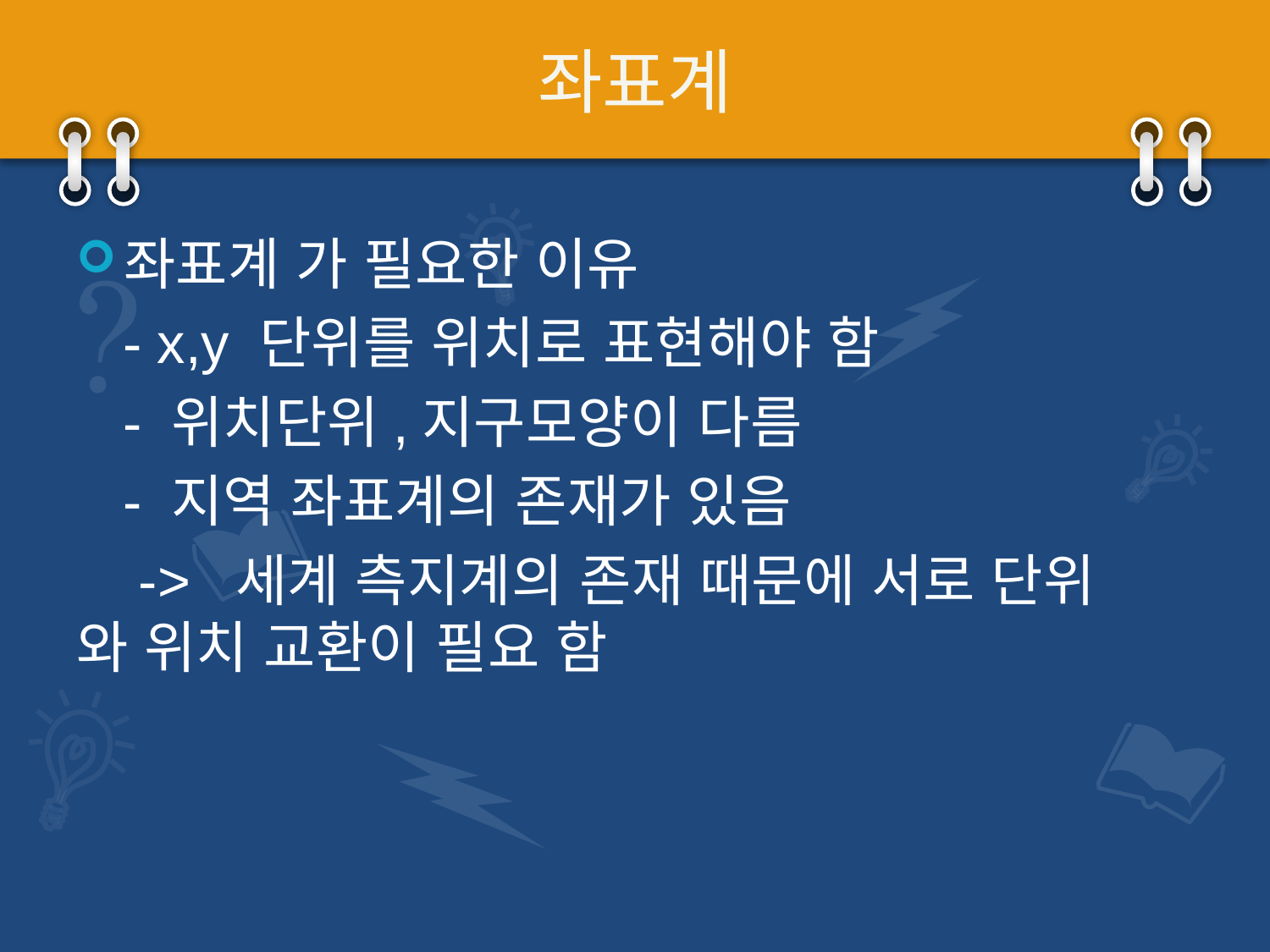

# 좌표계
좌표계 가 필요한 이유
   - x,y 단위를 위치로 표현해야 함
   - 위치단위,지구모양이 다름
   - 지역 좌표계의 존재가 있음
    ->  세계 측지계의 존재 때문에 서로 단위       와 위치 교환이 필요 함